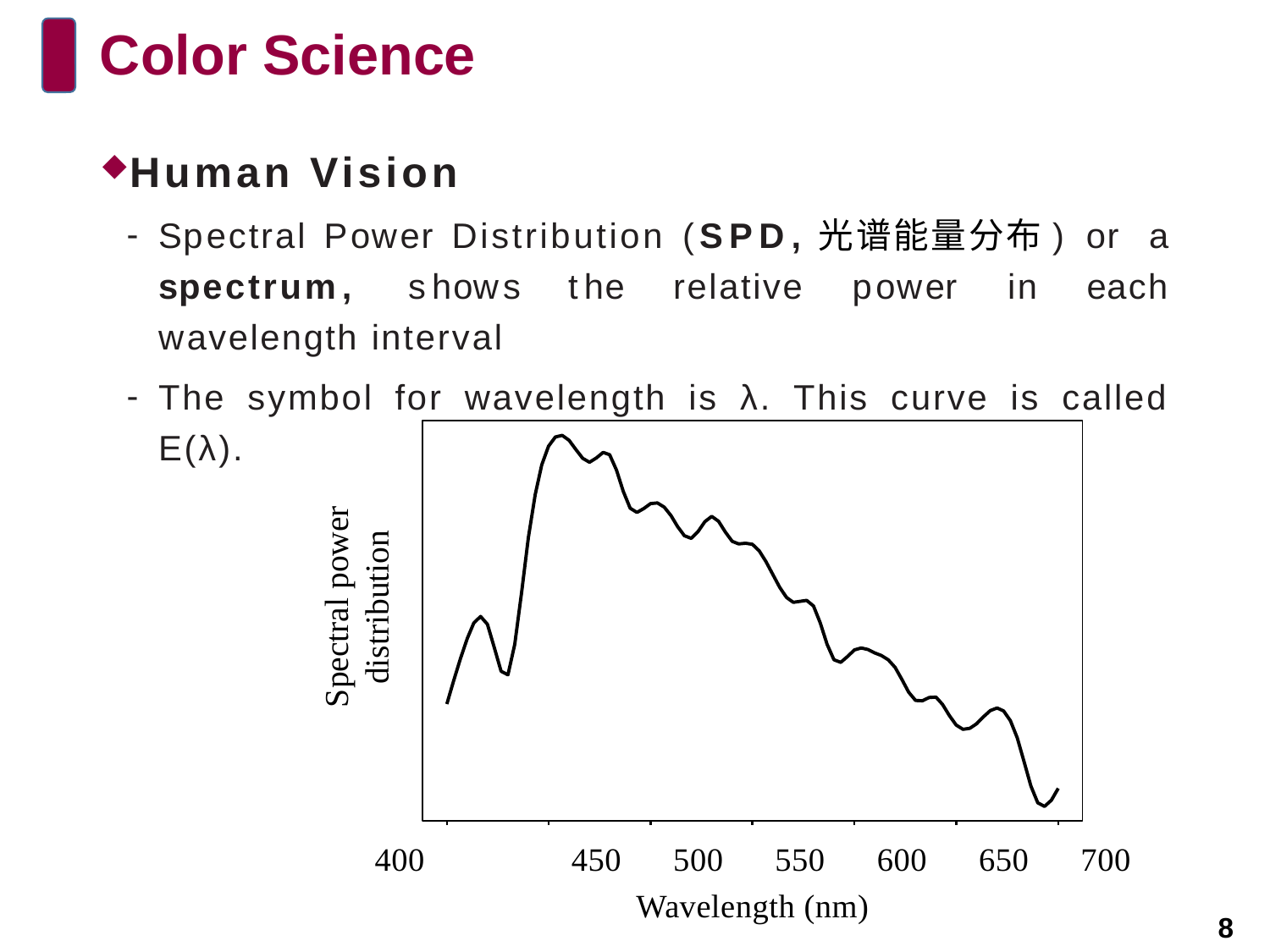

# Color Science
Human Vision
Spectral Power Distribution (SPD,光谱能量分布) or  a spectrum, shows the relative power in each wavelength interval
The symbol for wavelength is λ. This curve is called E(λ).

Spectral power distribution

400	450	500	550	600	650	700
Wavelength (nm)

8